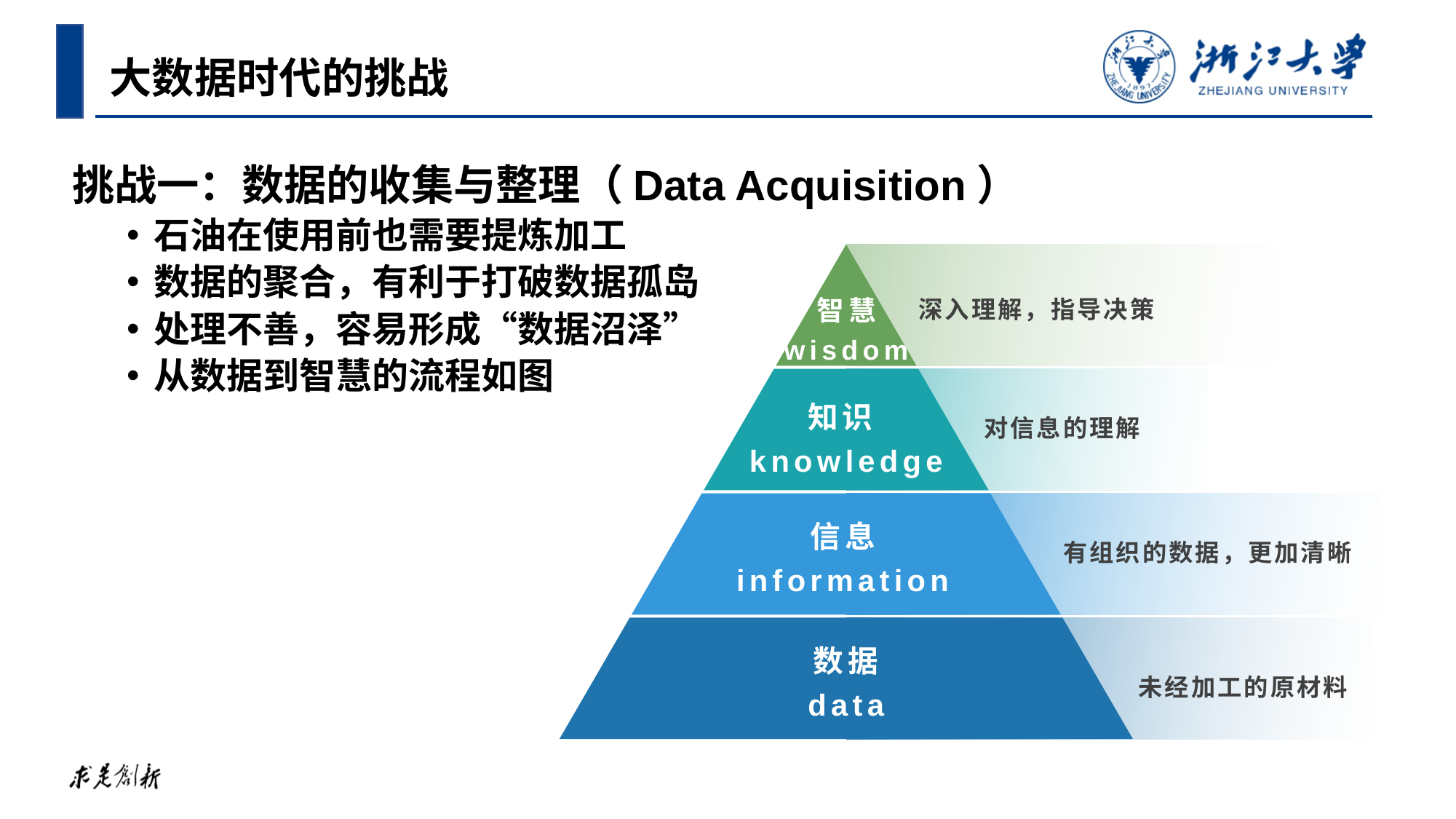

大数据时代的挑战
挑战一：数据的收集与整理（Data Acquisition）
石油在使用前也需要提炼加工
数据的聚合，有利于打破数据孤岛
处理不善，容易形成“数据沼泽”
从数据到智慧的流程如图

深入理解，指导决策
智慧
wisdom

知识knowledge
对信息的理解

信息
information
有组织的数据，更加清晰

数据
data
未经加工的原材料
6